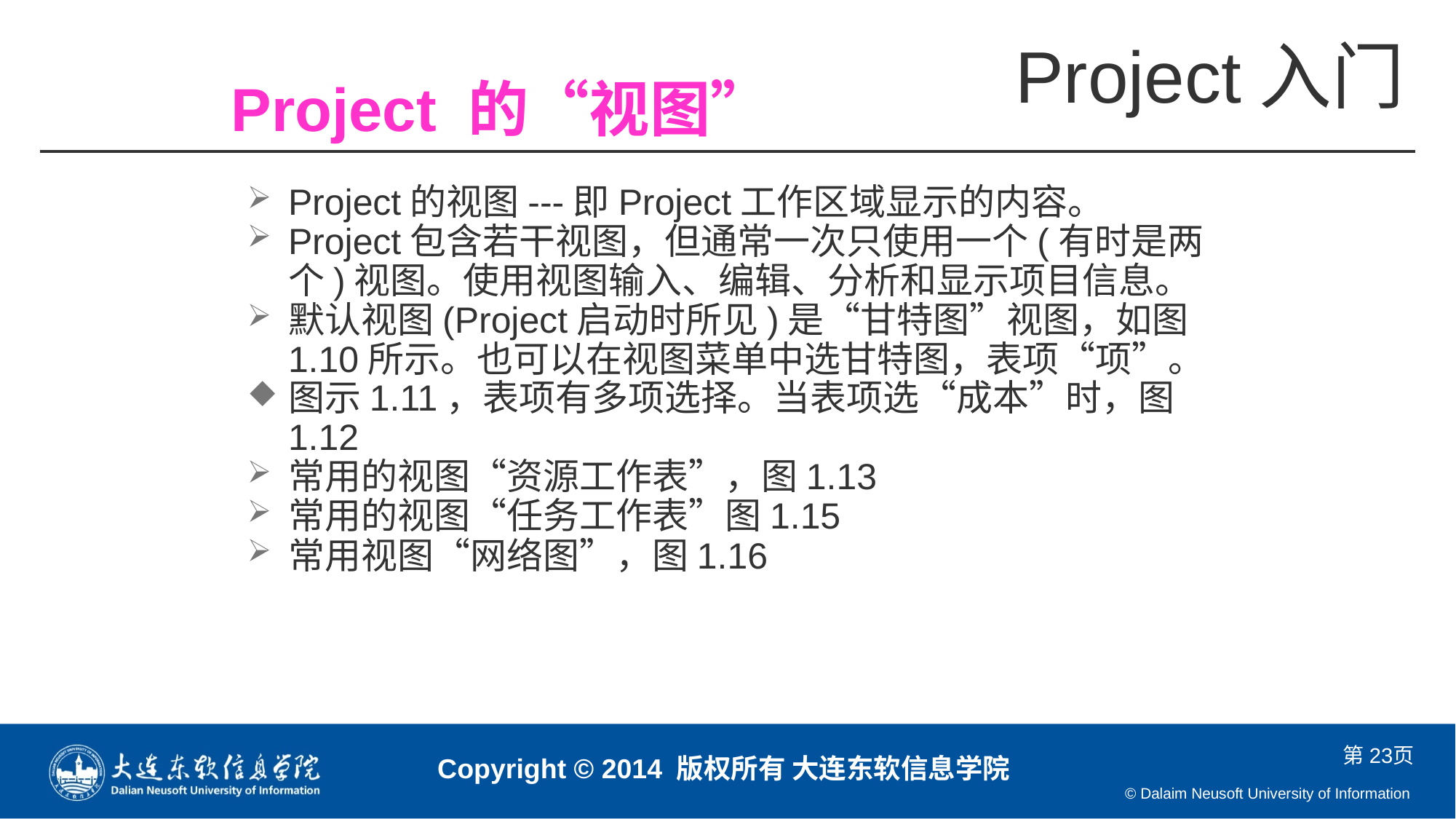

# Project 的“视图”

Project的视图---即Project工作区域显示的内容。
Project包含若干视图，但通常一次只使用一个(有时是两个)视图。使用视图输入、编辑、分析和显示项目信息。
默认视图(Project启动时所见)是“甘特图”视图，如图1.10所示。也可以在视图菜单中选甘特图，表项“项”。
图示1.11，表项有多项选择。当表项选“成本”时，图1.12
常用的视图“资源工作表”，图1.13
常用的视图“任务工作表”图1.15
常用视图“网络图”，图1.16